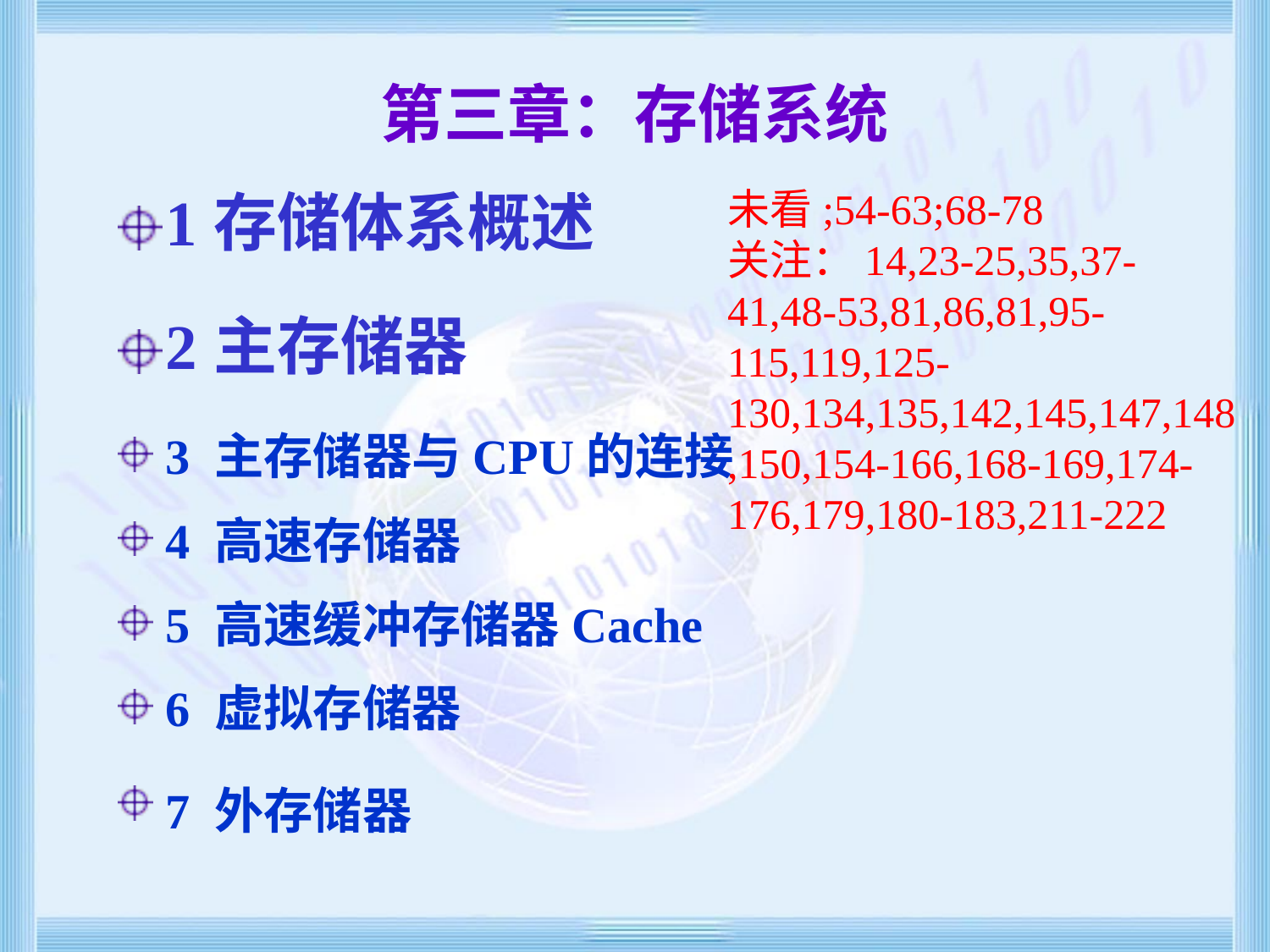

# 第三章：存储系统
1 存储体系概述
2 主存储器
3 主存储器与CPU的连接
4 高速存储器
5 高速缓冲存储器Cache
6 虚拟存储器
7 外存储器
未看;54-63;68-78
关注：14,23-25,35,37-41,48-53,81,86,81,95-115,119,125-130,134,135,142,145,147,148,150,154-166,168-169,174-176,179,180-183,211-222

1